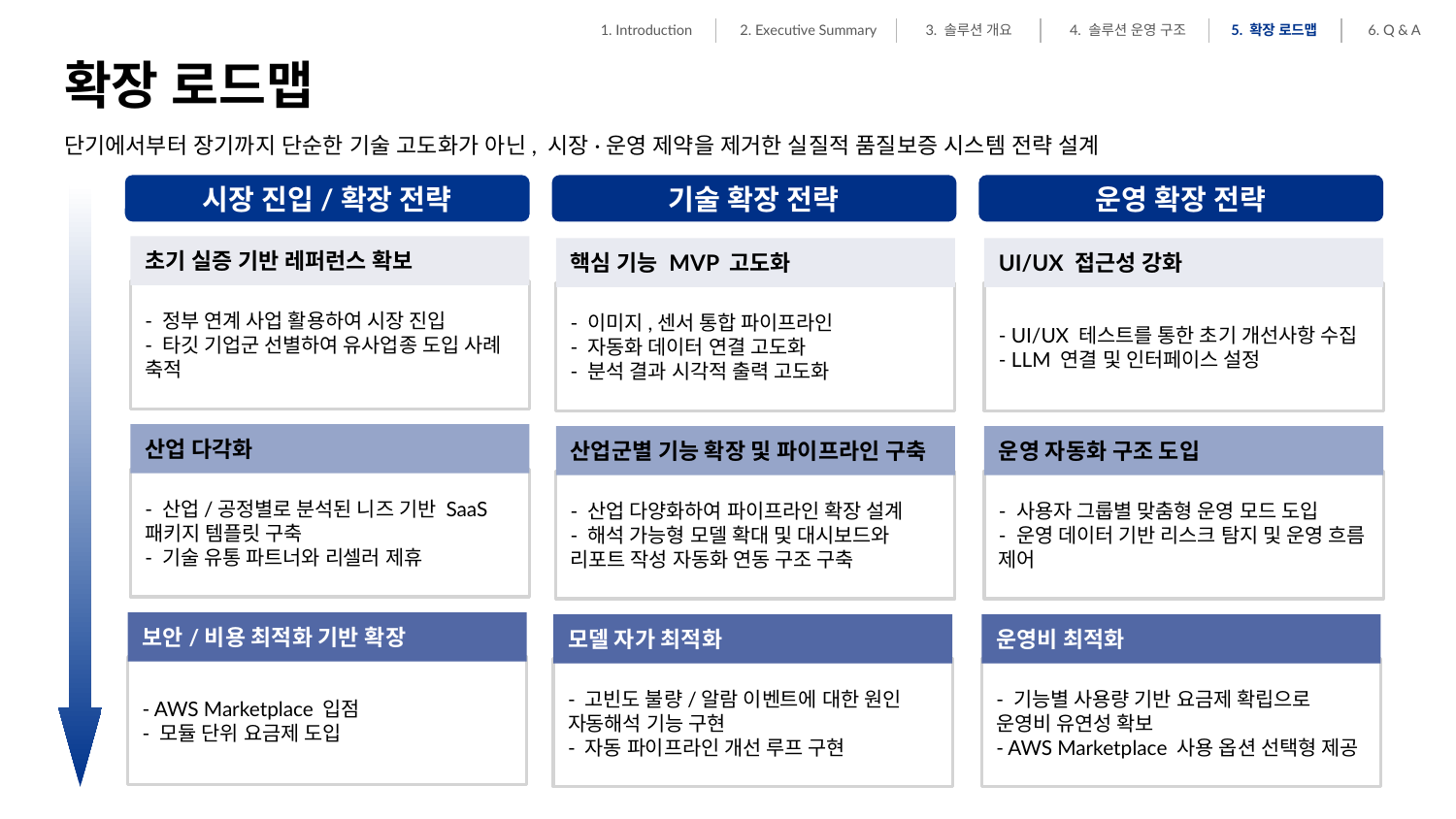

품질 이상 감지 및 불량률 저감
1. Introduction
2. Executive Summary
3. 솔루션 개요
4. 솔루션 운영 구조
5. 확장 로드맵
6. Q & A
확장 로드맵
- 기존 수작업 대비 불량 탐기 정확도 향상 및 즉각 현장 피드백 제공
- 통합  파이프라인으로 제품 이상 조기 감지
# 단기에서부터 장기까지 단순한 기술 고도화가 아닌, 시장·운영 제약을 제거한 실질적 품질보증 시스템 전략 설계
시장 진입/확장 전략
기술 확장 전략
운영 확장 전략

초기 실증 기반 레퍼런스 확보
핵심 기능 MVP 고도화
UI/UX 접근성 강화
산업별 버티컬 확장
- 산업 다양화 및 해당 산업 특화 패키지 제공
- 리셀링 가능 파트너사 발굴 및 협력 채널 정비
- 기능 사용률 기반 리텐션 전략 수립
산업별 버티컬 확장
- 산업 다양화 및 해당 산업 특화 패키지 제공
- 리셀링 가능 파트너사 발굴 및 협력 채널 정비
- 기능 사용률 기반 리텐션 전략 수립
바우처 기반 SME 타겟팅
- 정부 스마트공장/AI 바우처를 활용해 자부담 최소화
- 초기 구축형, 연간/월간 계약 중심으로 수익 확보
- SME 대상 도입 성공 사례 확보 후 확산
- 정부 연계 사업 활용하여 시장 진입
- 타깃 기업군 선별하여 유사업종 도입 사례 축적
- 이미지,센서 통합 파이프라인
- 자동화 데이터 연결 고도화
- 분석 결과 시각적 출력 고도화
- UI/UX 테스트를 통한 초기 개선사항 수집
- LLM 연결 및 인터페이스 설정
산업 다각화
산업군별 기능 확장 및 파이프라인 구축
운영 자동화 구조 도입
- 산업/공정별로 분석된 니즈 기반 SaaS 패키지 템플릿 구축
- 기술 유통 파트너와 리셀러 제휴
- 산업 다양화하여 파이프라인 확장 설계
- 해석 가능형 모델 확대 및 대시보드와 리포트 작성 자동화 연동 구조 구축
- 사용자 그룹별 맞춤형 운영 모드 도입
- 운영 데이터 기반 리스크 탐지 및 운영 흐름 제어
자가 진화형 품질 플랫폼화
- 누적된 고객 품질 데이터를 활용한 자동 파이프라인 개선 루프 구현
- 고빈도 불량/알람 이벤트에 대한 원인 자동해석 기능 구현
기능 확장
- 산업 및 공정 다양화를 위한 파이프라인 확장 설계
- 산업군/공정별 특징을 반영한 머신 튜닝
- 예지보전 기능 추가: 센서 파이프라인을 확장 설계하여 시계열 분석을 기반으로 한 예지보전 기능 추가
핵심 기능 MVP 고도화
- 이미지,센서 융합 파이프라인 고도화
- SHAP/Grad-Cam 기반 설명 기능 강화
- 대시보드/모델 설정 부분 LLM 연결로 편리성 증진
- MES/DB/Datalake 데이터 파이프라인 고도화
보안/비용 최적화 기반 확장
모델 자가 최적화
운영비 최적화
- AWS Marketplace 입점
- 모듈 단위 요금제 도입
- 고빈도 불량/알람 이벤트에 대한 원인 자동해석 기능 구현
- 자동 파이프라인 개선 루프 구현
- 기능별 사용량 기반 요금제 확립으로 운영비 유연성 확보
- AWS Marketplace 사용 옵션 선택형 제공
운영 자동화 및 보고 체계 고도화
- 운영자별 권한 설정 세부 분기 및 셀프 튜닝 기능 도입
- 운영자별 선호 설정 저장을 통한 대시보드 개인화
- 슬랙 등 중소기업 사용 소통 창과 대시보드 기반 보고서 연동/수정 기능 도입
자율 운영 시스템
- 누적된 고객 데이터로 최적의 운영 흐름 구현
- 주요 이벤트 발생 시 원인 파악 자동화
- 사용자 데이터 기반 운영 컨설팅 자동화 가능성 확보
비개발자용 운영 UI/기능 정비
- 설정 기반 UI 개선
- 대시보드 포함 내용 고도화
- LLM 기반 채팅 서비스 기능에서 사용자 친화적 UI 설정